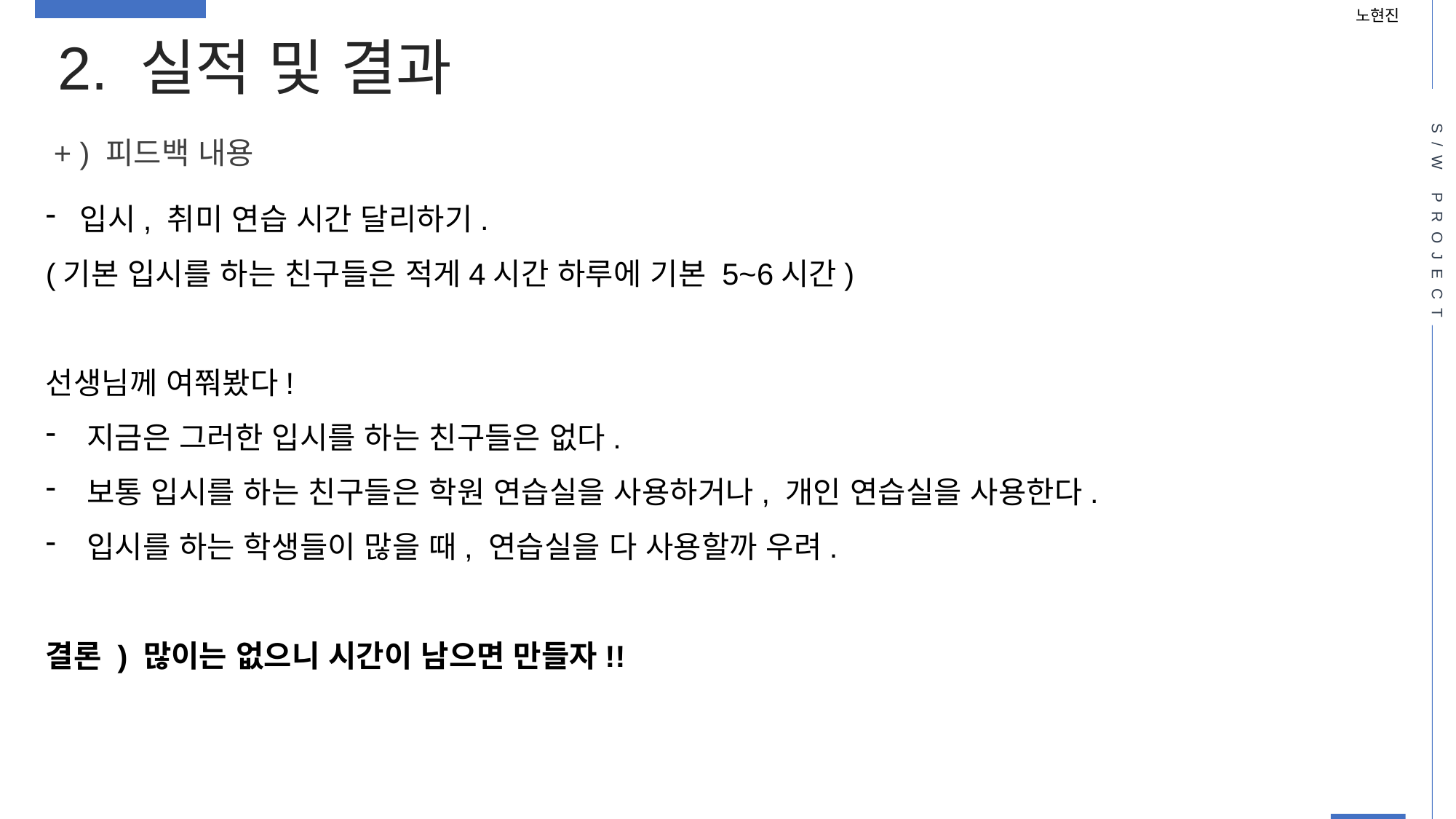

노현진
2. 실적 및 결과
S/W PROJECT
+ ) 피드백 내용
입시, 취미 연습 시간 달리하기.
(기본 입시를 하는 친구들은 적게4시간 하루에 기본 5~6시간)

선생님께 여쭤봤다!
지금은 그러한 입시를 하는 친구들은 없다.
보통 입시를 하는 친구들은 학원 연습실을 사용하거나, 개인 연습실을 사용한다.
입시를 하는 학생들이 많을 때, 연습실을 다 사용할까 우려.

결론 ) 많이는 없으니 시간이 남으면 만들자!!